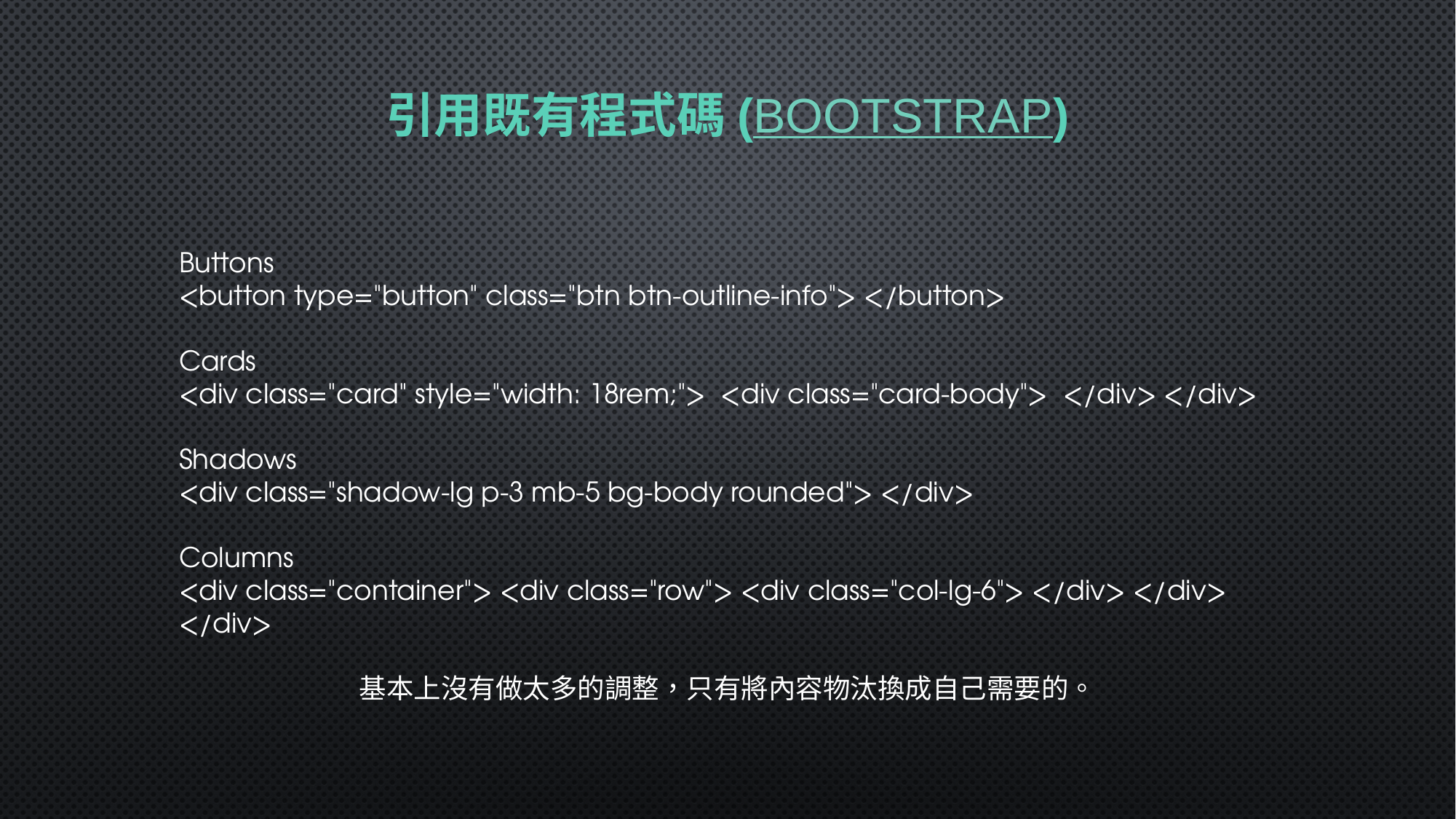

# 引用既有程式碼(Bootstrap)
Buttons
<button type="button" class="btn btn-outline-info"> </button>

Cards
<div class="card" style="width: 18rem;">  <div class="card-body">  </div> </div>

Shadows
<div class="shadow-lg p-3 mb-5 bg-body rounded"> </div>

Columns
<div class="container"> <div class="row"> <div class="col-lg-6"> </div> </div> </div>

基本上沒有做太多的調整，只有將內容物汰換成自己需要的。